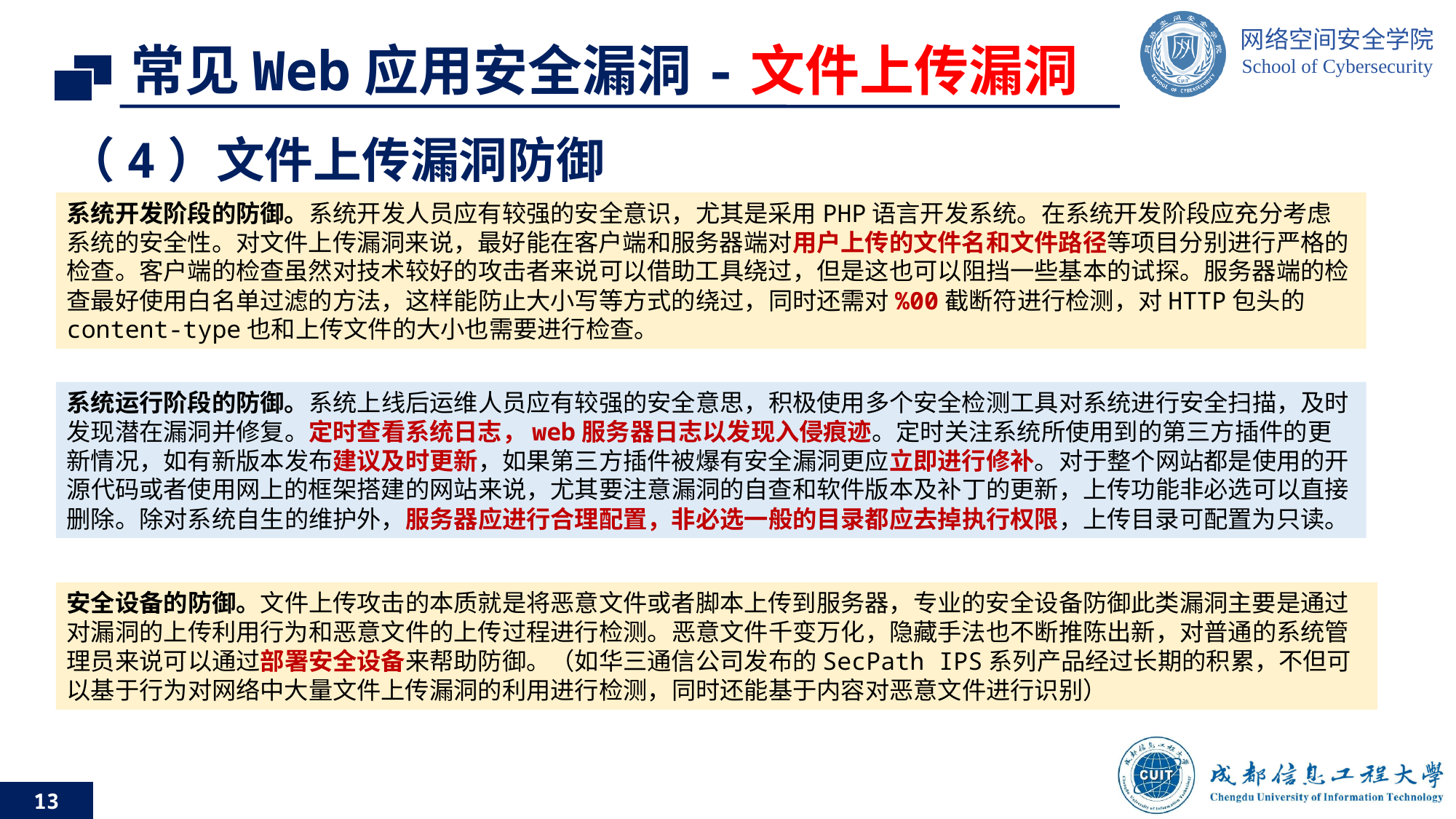

# 常见Web应用安全漏洞-文件上传漏洞
（4）文件上传漏洞防御

系统开发阶段的防御。系统开发人员应有较强的安全意识，尤其是采用PHP语言开发系统。在系统开发阶段应充分考虑系统的安全性。对文件上传漏洞来说，最好能在客户端和服务器端对用户上传的文件名和文件路径等项目分别进行严格的检查。客户端的检查虽然对技术较好的攻击者来说可以借助工具绕过，但是这也可以阻挡一些基本的试探。服务器端的检查最好使用白名单过滤的方法，这样能防止大小写等方式的绕过，同时还需对%00截断符进行检测，对HTTP包头的content-type也和上传文件的大小也需要进行检查。
系统运行阶段的防御。系统上线后运维人员应有较强的安全意思，积极使用多个安全检测工具对系统进行安全扫描，及时发现潜在漏洞并修复。定时查看系统日志，web服务器日志以发现入侵痕迹。定时关注系统所使用到的第三方插件的更新情况，如有新版本发布建议及时更新，如果第三方插件被爆有安全漏洞更应立即进行修补。对于整个网站都是使用的开源代码或者使用网上的框架搭建的网站来说，尤其要注意漏洞的自查和软件版本及补丁的更新，上传功能非必选可以直接删除。除对系统自生的维护外，服务器应进行合理配置，非必选一般的目录都应去掉执行权限，上传目录可配置为只读。
安全设备的防御。文件上传攻击的本质就是将恶意文件或者脚本上传到服务器，专业的安全设备防御此类漏洞主要是通过对漏洞的上传利用行为和恶意文件的上传过程进行检测。恶意文件千变万化，隐藏手法也不断推陈出新，对普通的系统管理员来说可以通过部署安全设备来帮助防御。（如华三通信公司发布的SecPath IPS系列产品经过长期的积累，不但可以基于行为对网络中大量文件上传漏洞的利用进行检测，同时还能基于内容对恶意文件进行识别）
13